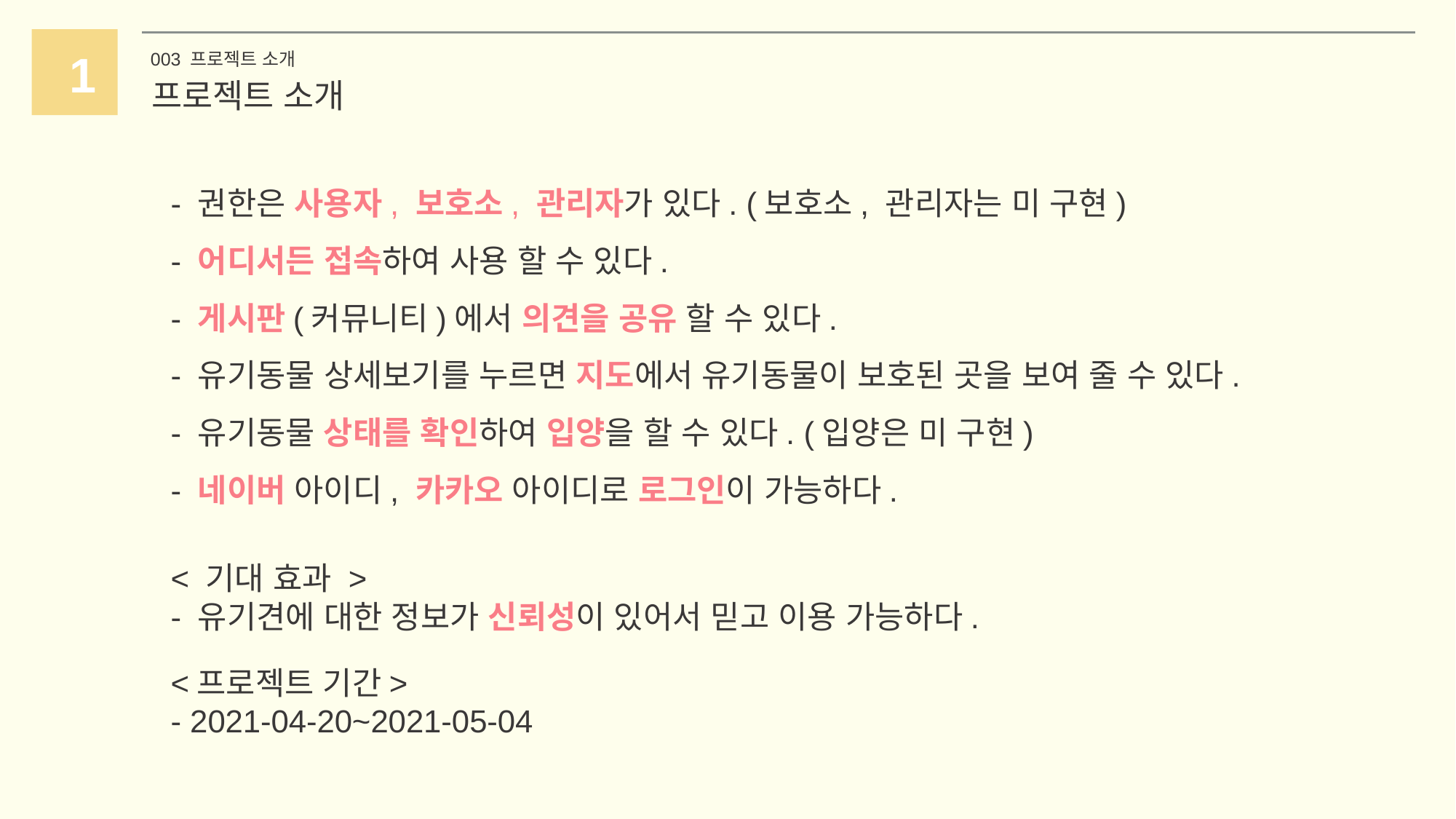

1
003 프로젝트 소개
프로젝트 소개
- 권한은 사용자, 보호소, 관리자가 있다. (보호소, 관리자는 미 구현)
- 어디서든 접속하여 사용 할 수 있다.
- 게시판(커뮤니티)에서 의견을 공유 할 수 있다.
- 유기동물 상세보기를 누르면 지도에서 유기동물이 보호된 곳을 보여 줄 수 있다.
- 유기동물 상태를 확인하여 입양을 할 수 있다. (입양은 미 구현)
- 네이버 아이디, 카카오 아이디로 로그인이 가능하다.
< 기대 효과 >
- 유기견에 대한 정보가 신뢰성이 있어서 믿고 이용 가능하다.
<프로젝트 기간>
- 2021-04-20~2021-05-04